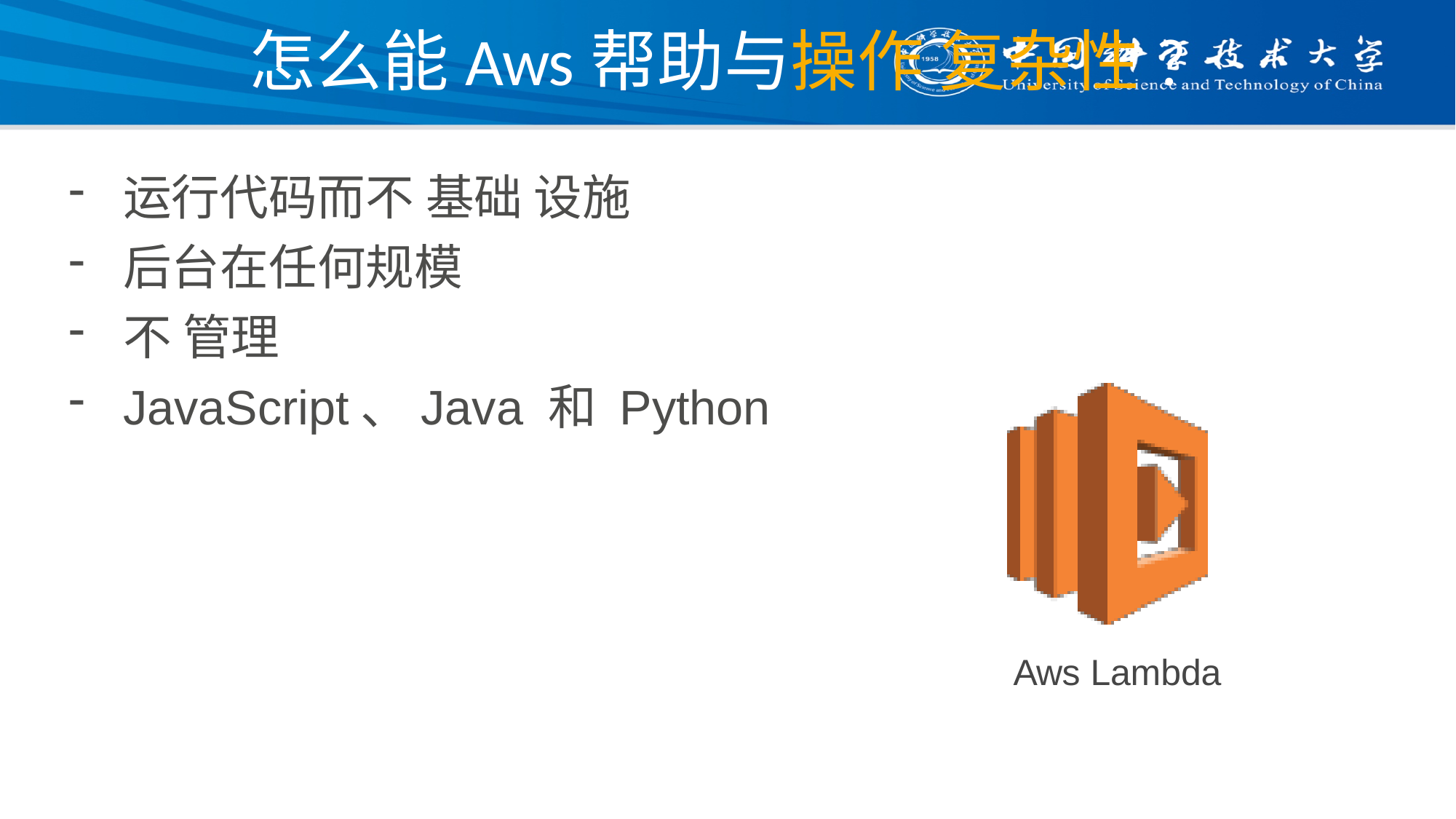

# 怎么能Aws帮助与操作 复杂性?
运行代码而不 基础 设施
后台在任何规模
不 管理
JavaScript、Java 和 Python

Aws Lambda